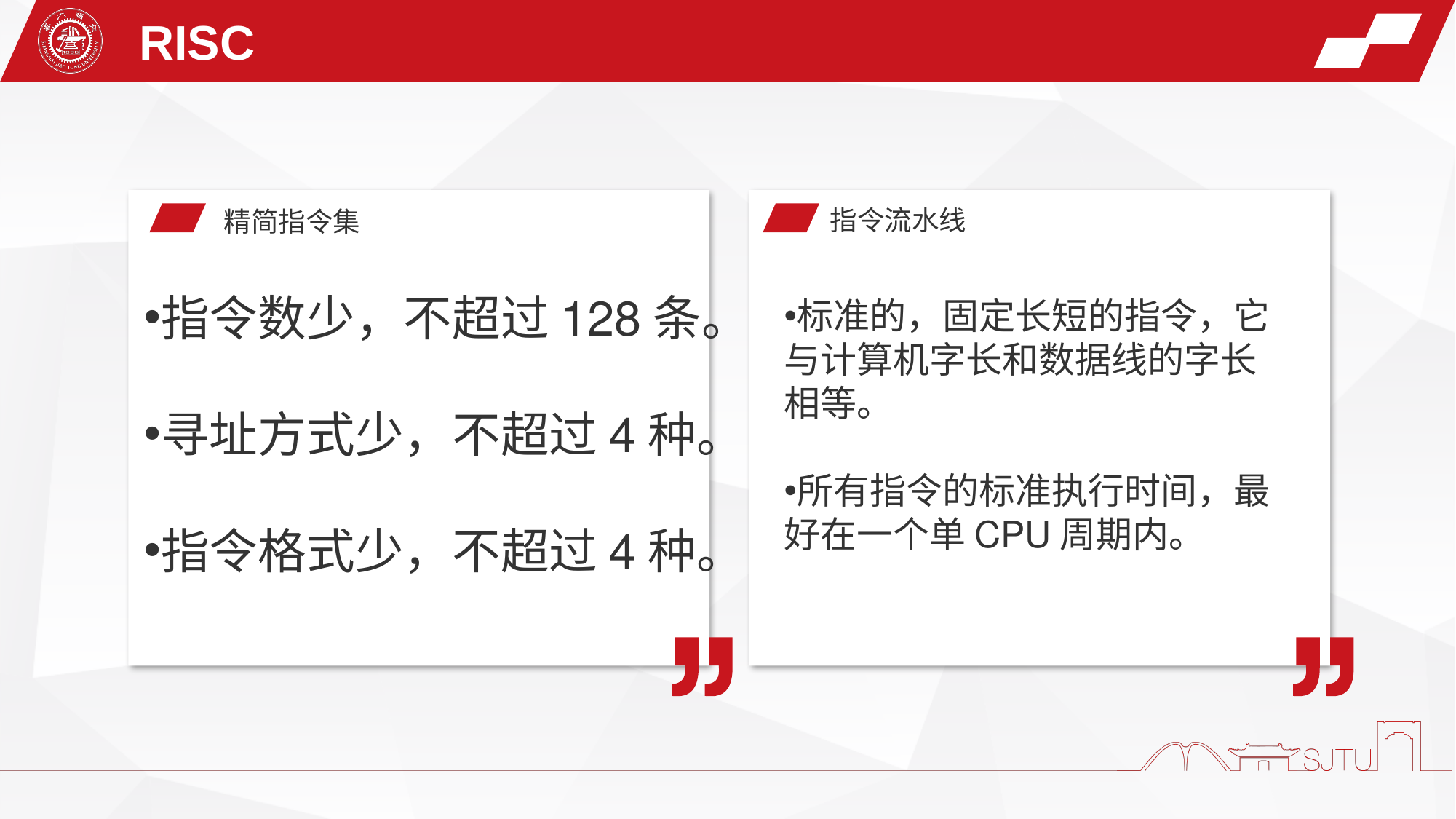

RISC

指令流水线
精简指令集

指令数少，不超过128条。

寻址方式少，不超过4种。

指令格式少，不超过4种。
标准的，固定长短的指令，它与计算机字长和数据线的字长相等。

所有指令的标准执行时间，最好在一个单CPU周期内。